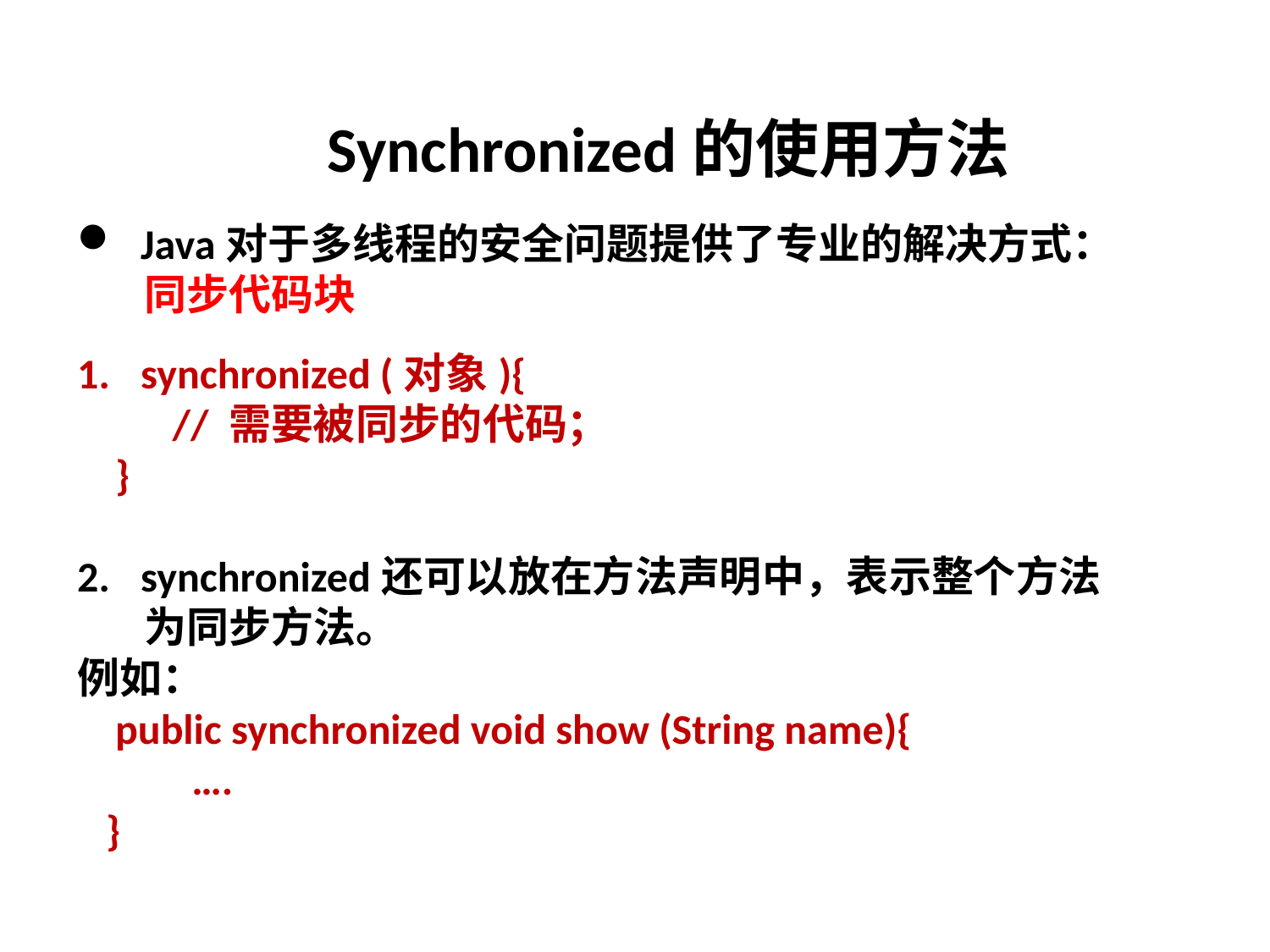

Synchronized的使用方法
Java对于多线程的安全问题提供了专业的解决方式：
      同步代码块
synchronized (对象){
          // 需要被同步的代码；
    }

synchronized还可以放在方法声明中，表示整个方法
      为同步方法。
例如：
    public synchronized void show (String name){
            ….
   }